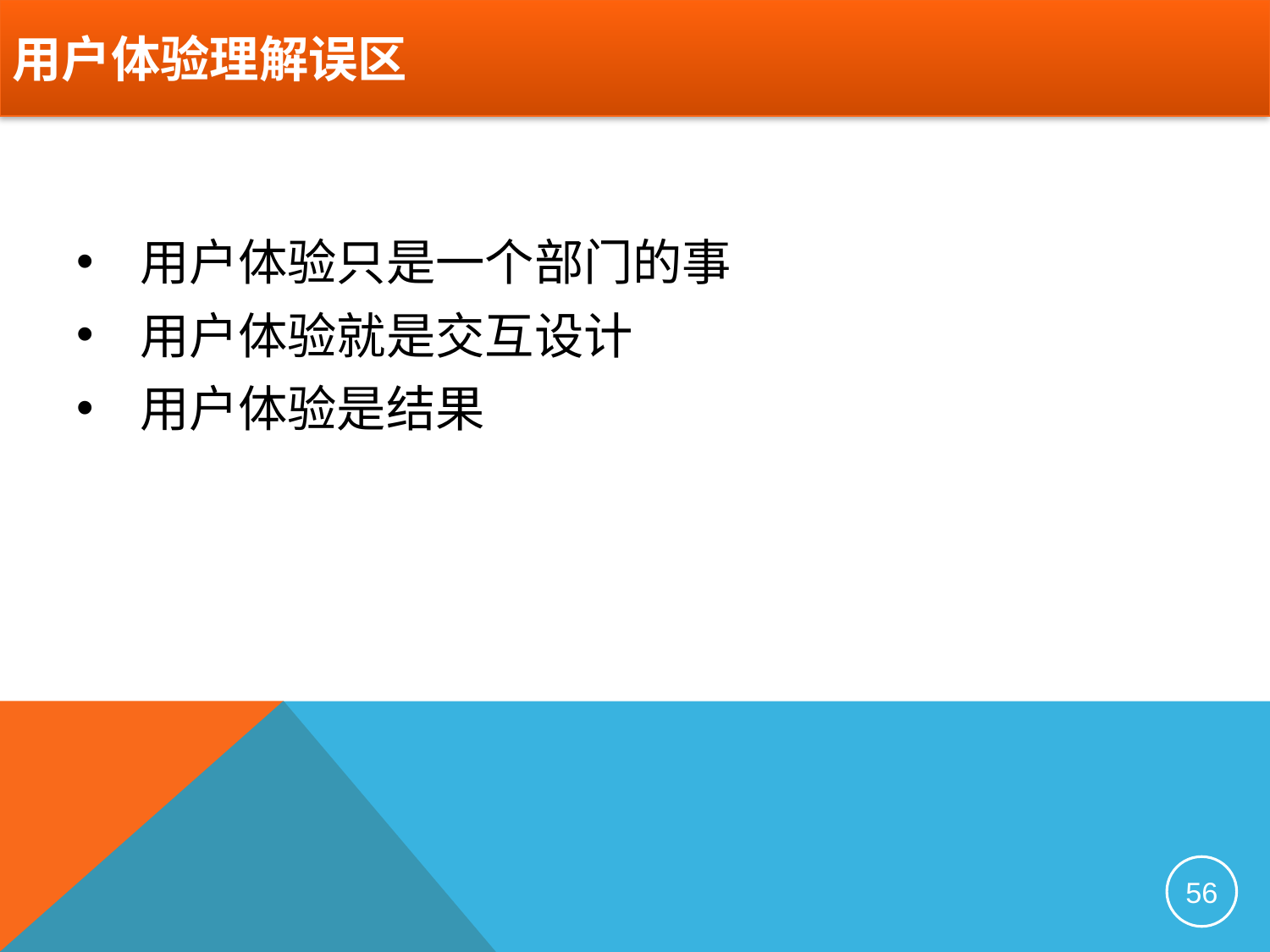

用户体验理解误区
用户体验只是一个部门的事
用户体验就是交互设计
用户体验是结果
56